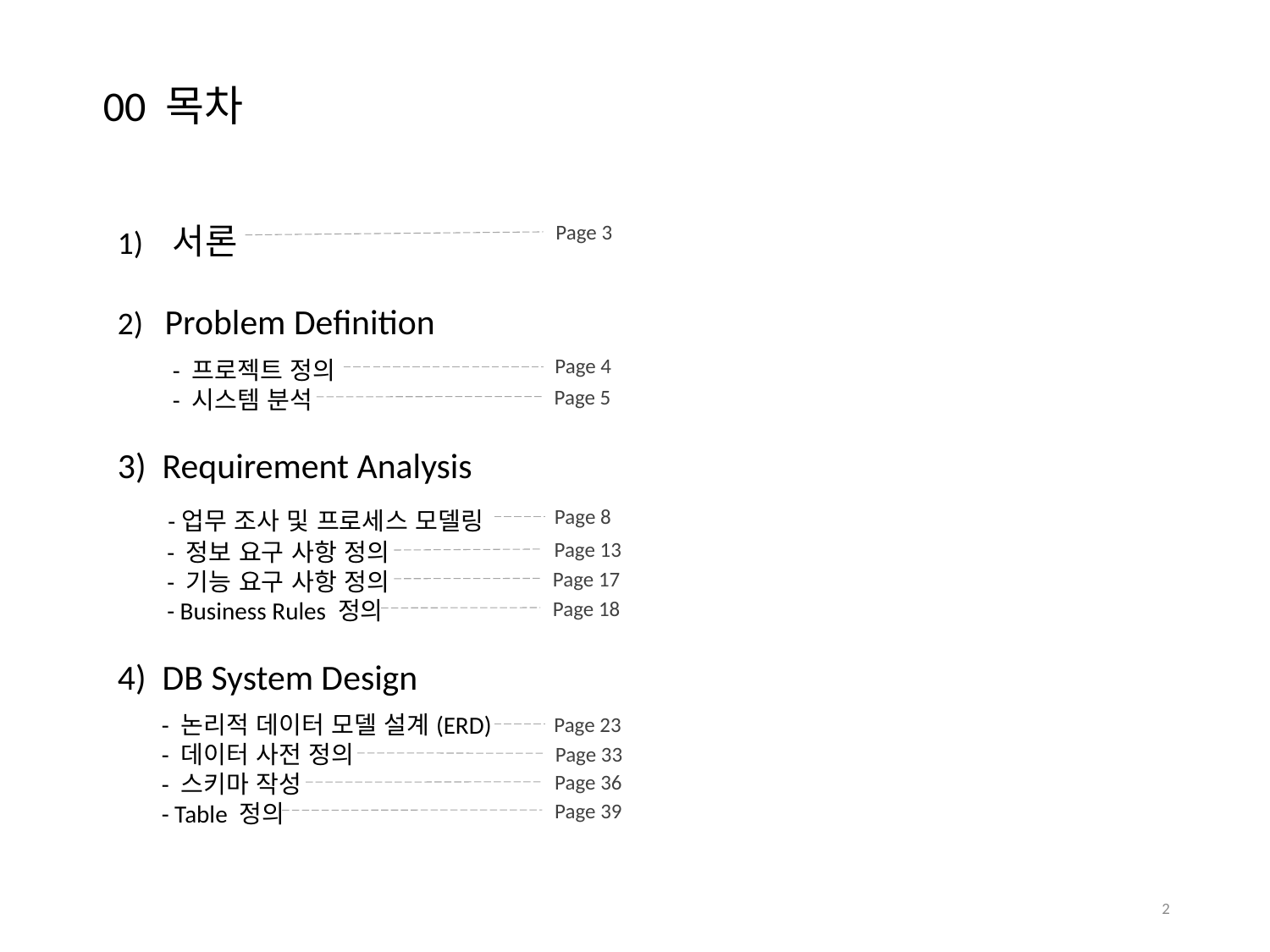

00 목차
1)   서론

2)   Problem Definition

          - 프로젝트 정의
          - 시스템 분석

3)  Requirement Analysis

       -업무 조사 및 프로세스 모델링
         - 정보 요구 사항 정의
         - 기능 요구 사항 정의
         - Business Rules 정의

4)  DB System Design

        - 논리적 데이터 모델 설계(ERD)
        - 데이터 사전 정의
        - 스키마 작성
        - Table 정의
Page 3
Page 4
Page 5
Page 8
Page 13
Page 17
Page 18
Page 23
Page 33
Page 36
Page 39
2